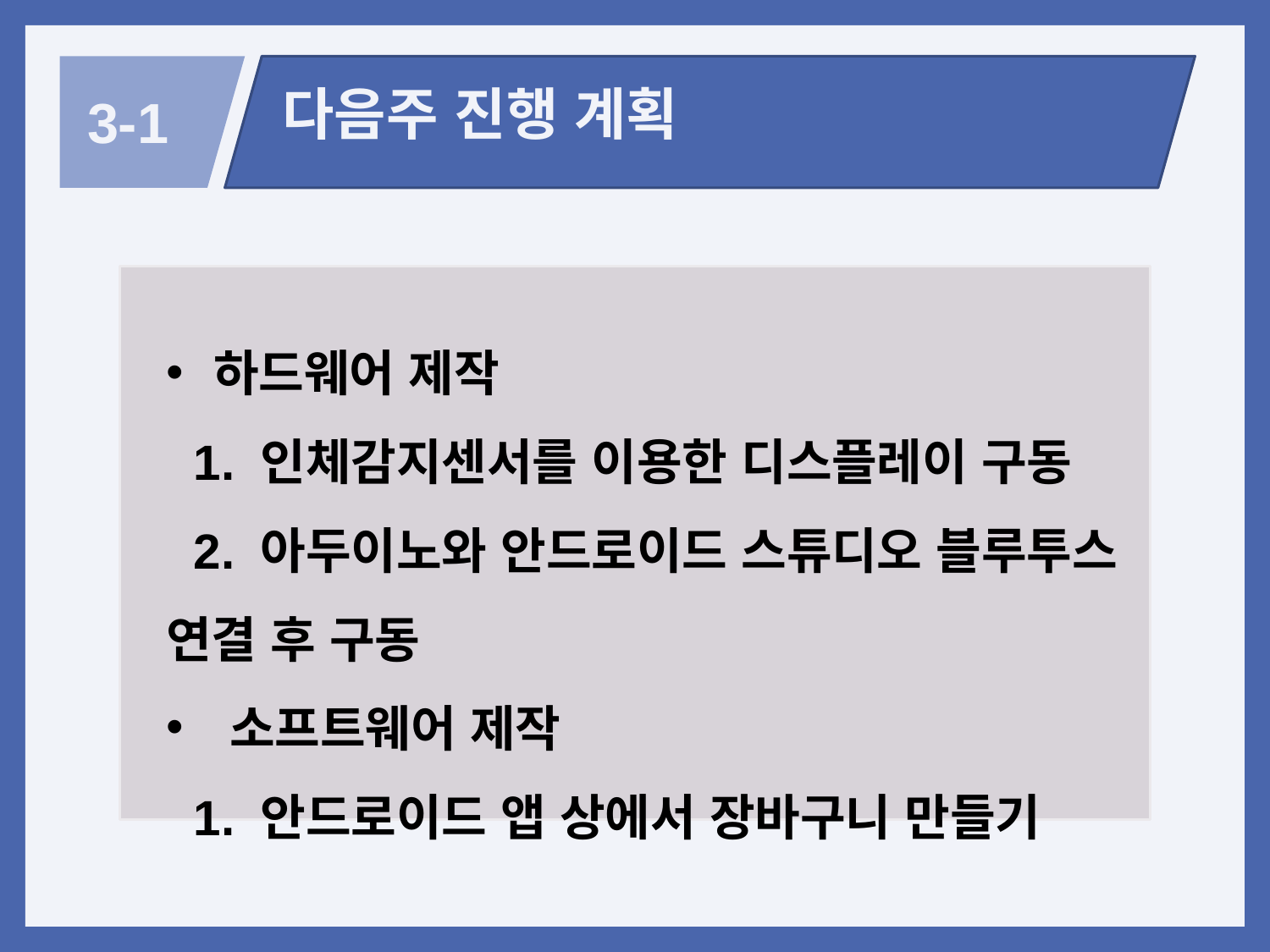

다음주 진행 계획
3-1

하드웨어 제작
  1. 인체감지센서를 이용한 디스플레이 구동
  2. 아두이노와 안드로이드 스튜디오 블루투스 연결 후 구동
소프트웨어 제작
  1. 안드로이드 앱 상에서 장바구니 만들기